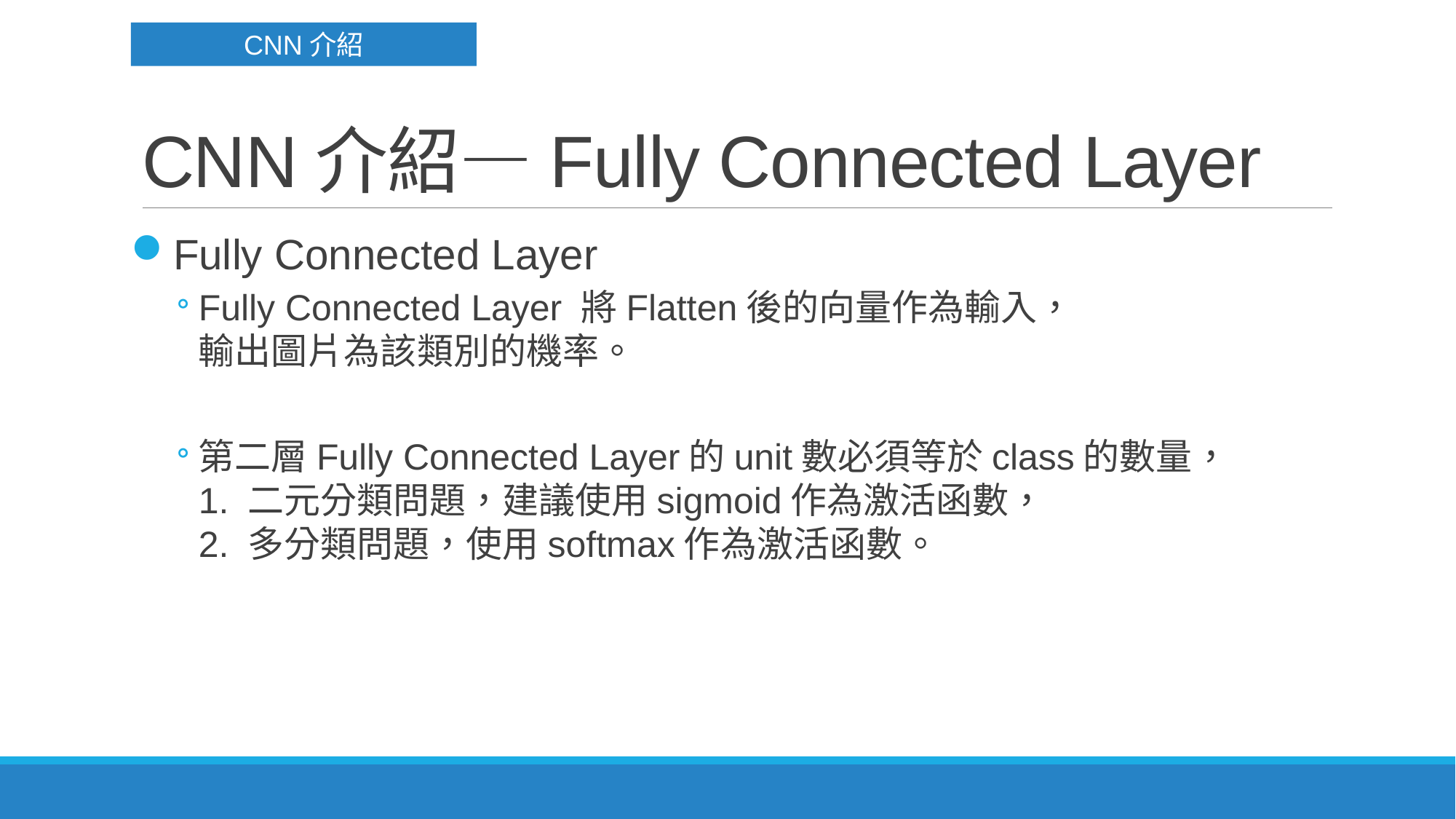

CNN介紹
# CNN介紹—Fully Connected Layer
Fully Connected Layer
Fully Connected Layer 將Flatten後的向量作為輸入，
輸出圖片為該類別的機率。

第二層Fully Connected Layer的unit數必須等於class的數量，
1. 二元分類問題，建議使用sigmoid作為激活函數，
2. 多分類問題，使用softmax作為激活函數。